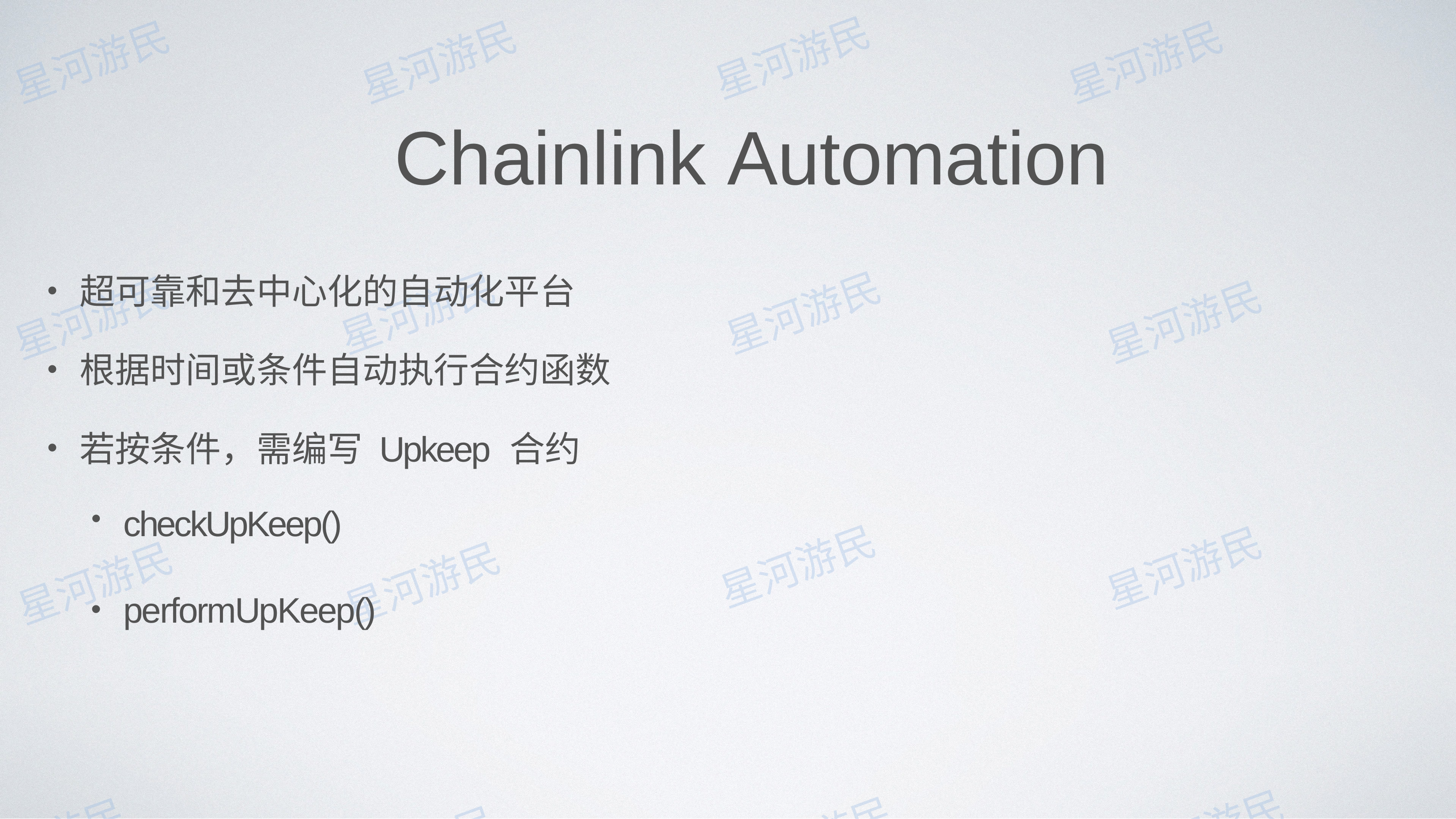

# Chainlink Automation
超可靠和去中⼼化的⾃动化平台

根据时间或条件⾃动执⾏合约函数

若按条件，需编写 Upkeep 合约

checkUpKeep()

performUpKeep()